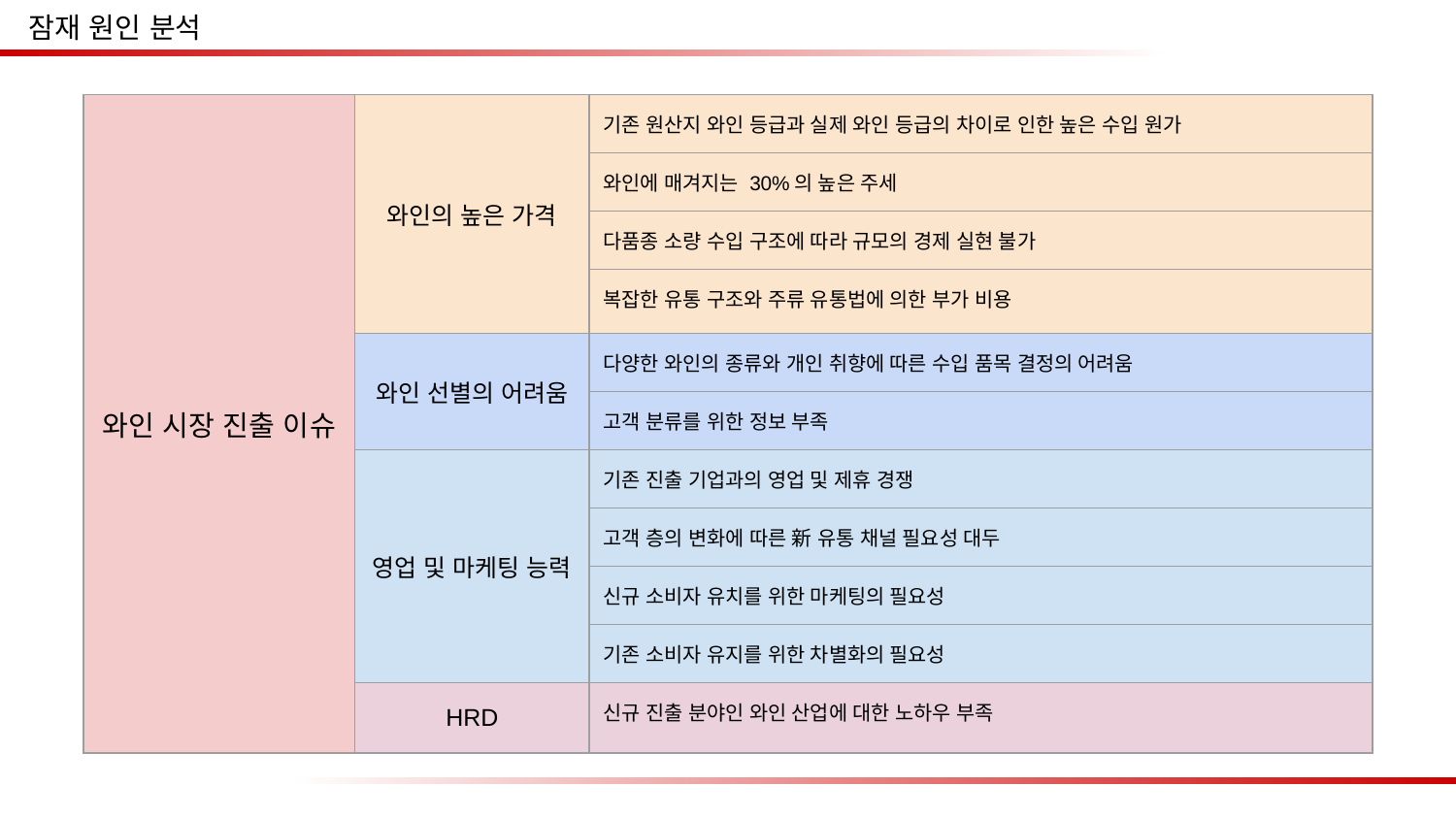

잠재 원인 분석

| 와인 시장 진출 이슈 | 와인의 높은 가격 | 기존 원산지 와인 등급과 실제 와인 등급의 차이로 인한 높은 수입 원가 |
| --- | --- | --- |
|  |  | 와인에 매겨지는 30%의 높은 주세 |
|  |  | 다품종 소량 수입 구조에 따라 규모의 경제 실현 불가 |
|  |  | 복잡한 유통 구조와 주류 유통법에 의한 부가 비용 |
|  | 와인 선별의 어려움 | 다양한 와인의 종류와 개인 취향에 따른 수입 품목 결정의 어려움 |
|  |  | 고객 분류를 위한 정보 부족 |
|  | 영업 및 마케팅 능력 | 기존 진출 기업과의 영업 및 제휴 경쟁 |
|  |  | 고객 층의 변화에 따른 新 유통 채널 필요성 대두 |
|  |  | 신규 소비자 유치를 위한 마케팅의 필요성 |
|  |  | 기존 소비자 유지를 위한 차별화의 필요성 |
|  | HRD | 신규 진출 분야인 와인 산업에 대한 노하우 부족 |